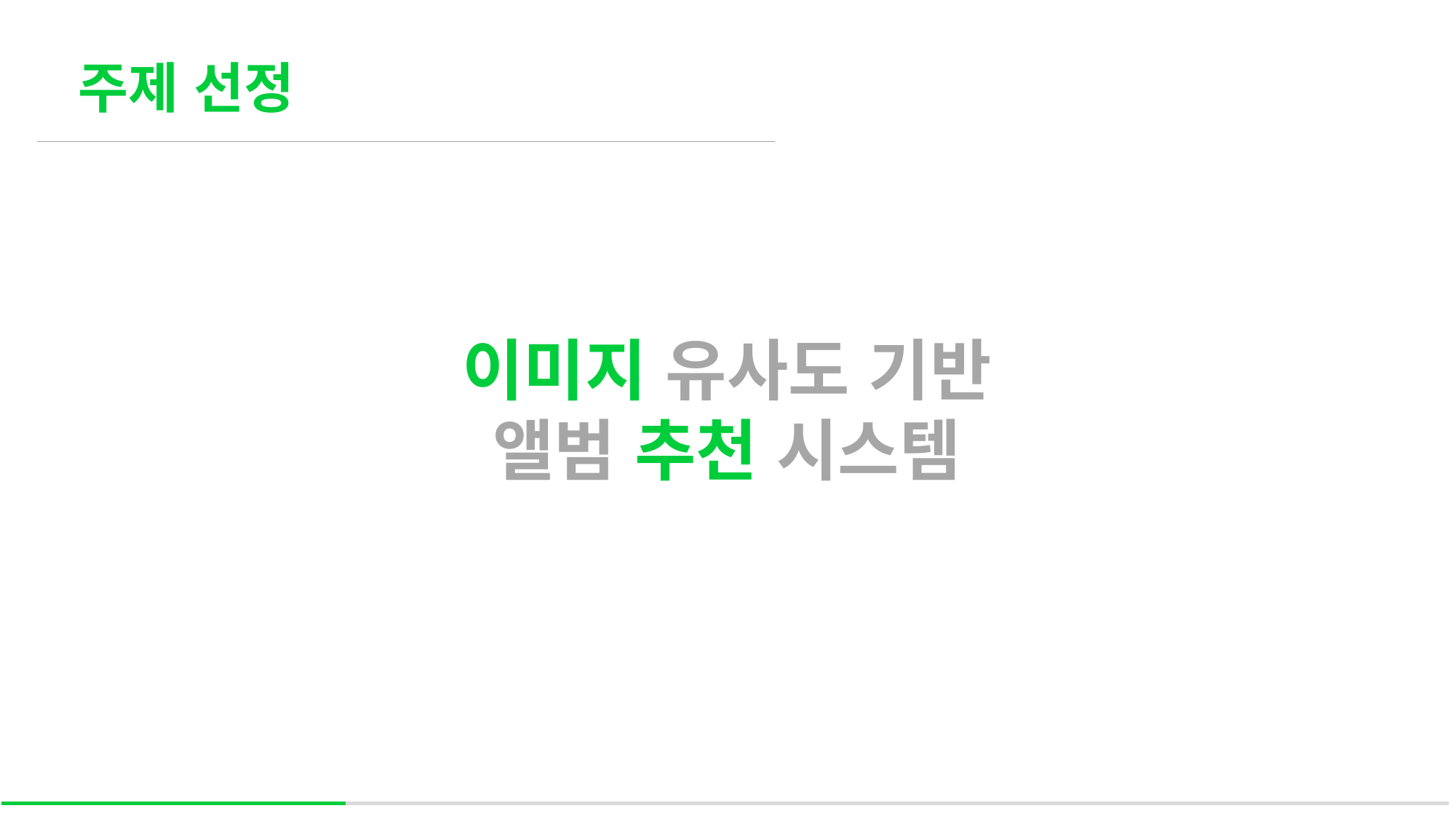

주제 선정
이미지 유사도 기반
앨범 추천 시스템